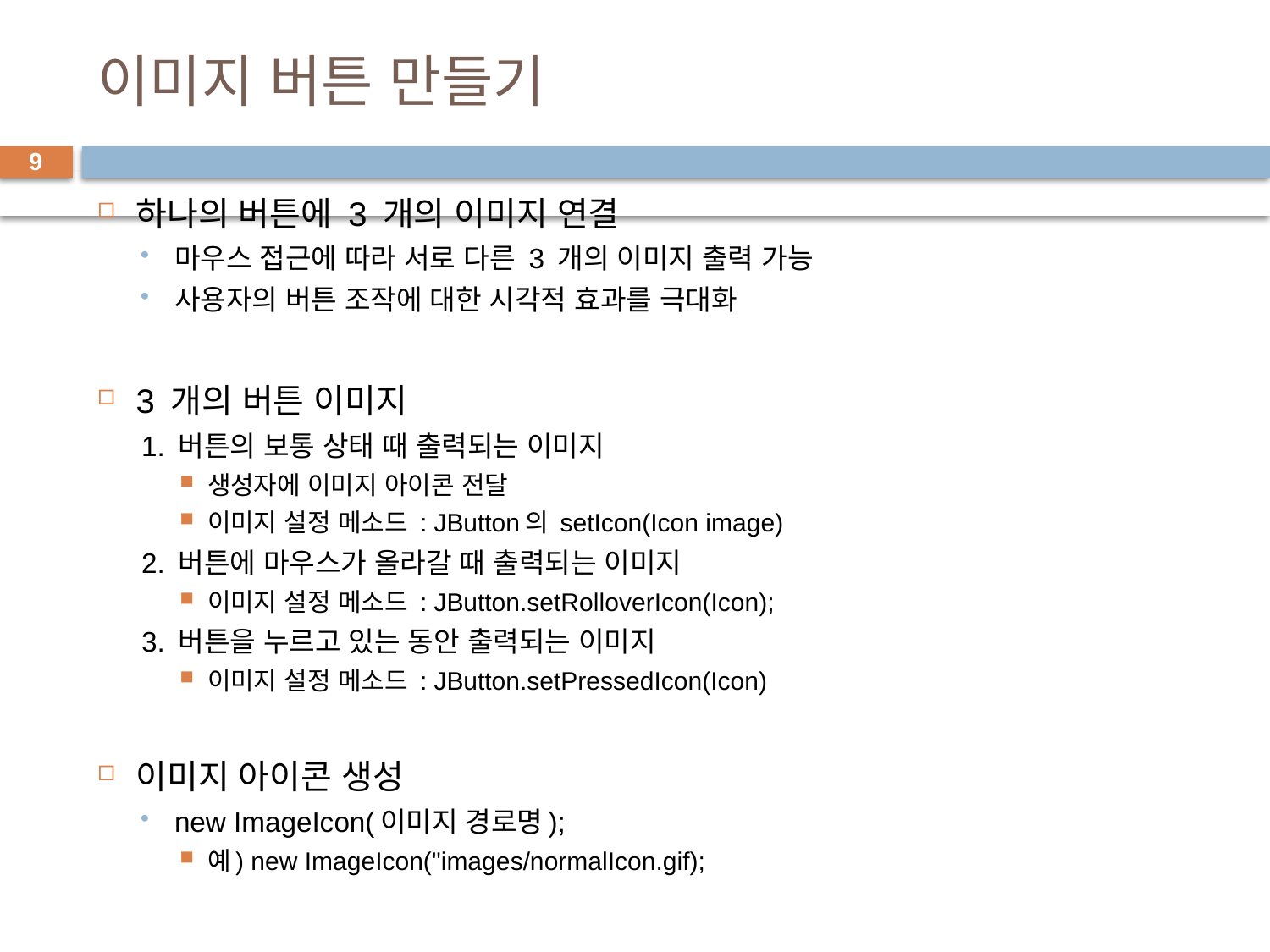

# 이미지 버튼 만들기
9
하나의 버튼에 3 개의 이미지 연결
마우스 접근에 따라 서로 다른 3 개의 이미지 출력 가능
사용자의 버튼 조작에 대한 시각적 효과를 극대화

3 개의 버튼 이미지
1. 버튼의 보통 상태 때 출력되는 이미지
생성자에 이미지 아이콘 전달
이미지 설정 메소드 : JButton의 setIcon(Icon image)
2. 버튼에 마우스가 올라갈 때 출력되는 이미지
이미지 설정 메소드 : JButton.setRolloverIcon(Icon);
3. 버튼을 누르고 있는 동안 출력되는 이미지
이미지 설정 메소드 : JButton.setPressedIcon(Icon)

이미지 아이콘 생성
new ImageIcon(이미지 경로명);
예) new ImageIcon("images/normalIcon.gif);